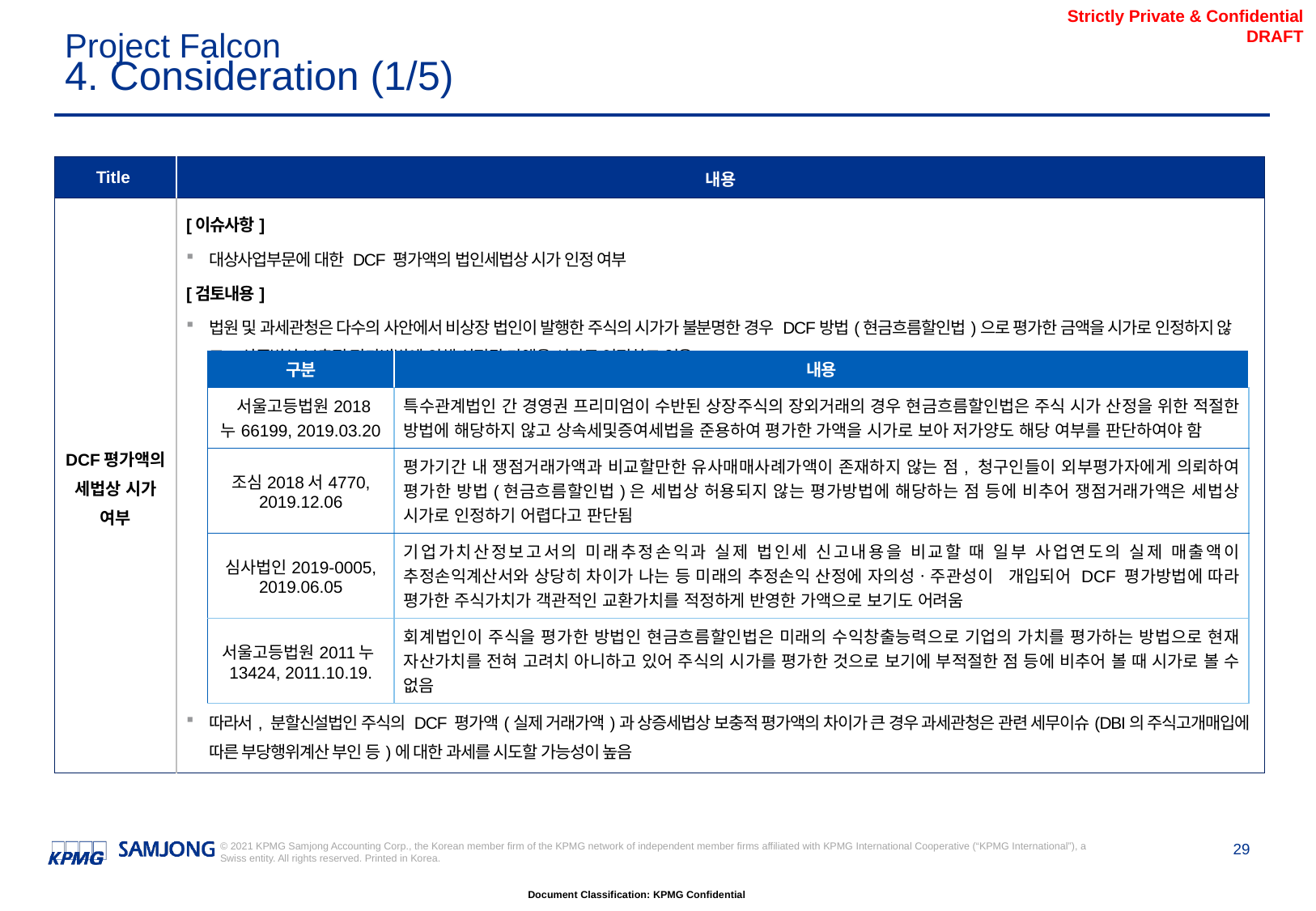

Project Falcon
# 4. Consideration (1/5)
| Title | 내용 |
| --- | --- |
| DCF평가액의 세법상 시가 여부 | [이슈사항] 대상사업부문에 대한 DCF 평가액의 법인세법상 시가 인정 여부 [검토내용] 법원 및 과세관청은 다수의 사안에서 비상장 법인이 발행한 주식의 시가가 불분명한 경우 DCF방법(현금흐름할인법)으로 평가한 금액을 시가로 인정하지 않고, 상증법상 보충적 평가방법에 의해 산정된 가액을 시가로 인정하고 있음 따라서, 분할신설법인 주식의 DCF 평가액(실제 거래가액)과 상증세법상 보충적 평가액의 차이가 큰 경우 과세관청은 관련 세무이슈(DBI의 주식고개매입에 따른 부당행위계산 부인 등)에 대한 과세를 시도할 가능성이 높음 |
| 구분 | 내용 |
| --- | --- |
| 서울고등법원2018누66199, 2019.03.20 | 특수관계법인 간 경영권 프리미엄이 수반된 상장주식의 장외거래의 경우 현금흐름할인법은 주식 시가 산정을 위한 적절한 방법에 해당하지 않고 상속세및증여세법을 준용하여 평가한 가액을 시가로 보아 저가양도 해당 여부를 판단하여야 함 |
| 조심2018서4770, 2019.12.06 | 평가기간 내 쟁점거래가액과 비교할만한 유사매매사례가액이 존재하지 않는 점, 청구인들이 외부평가자에게 의뢰하여 평가한 방법(현금흐름할인법)은 세법상 허용되지 않는 평가방법에 해당하는 점 등에 비추어 쟁점거래가액은 세법상 시가로 인정하기 어렵다고 판단됨 |
| 심사법인2019-0005, 2019.06.05 | 기업가치산정보고서의 미래추정손익과 실제 법인세 신고내용을 비교할 때 일부 사업연도의 실제 매출액이 추정손익계산서와 상당히 차이가 나는 등 미래의 추정손익 산정에 자의성ㆍ주관성이 개입되어 DCF 평가방법에 따라 평가한 주식가치가 객관적인 교환가치를 적정하게 반영한 가액으로 보기도 어려움 |
| 서울고등법원2011누13424, 2011.10.19. | 회계법인이 주식을 평가한 방법인 현금흐름할인법은 미래의 수익창출능력으로 기업의 가치를 평가하는 방법으로 현재 자산가치를 전혀 고려치 아니하고 있어 주식의 시가를 평가한 것으로 보기에 부적절한 점 등에 비추어 볼 때 시가로 볼 수 없음 |